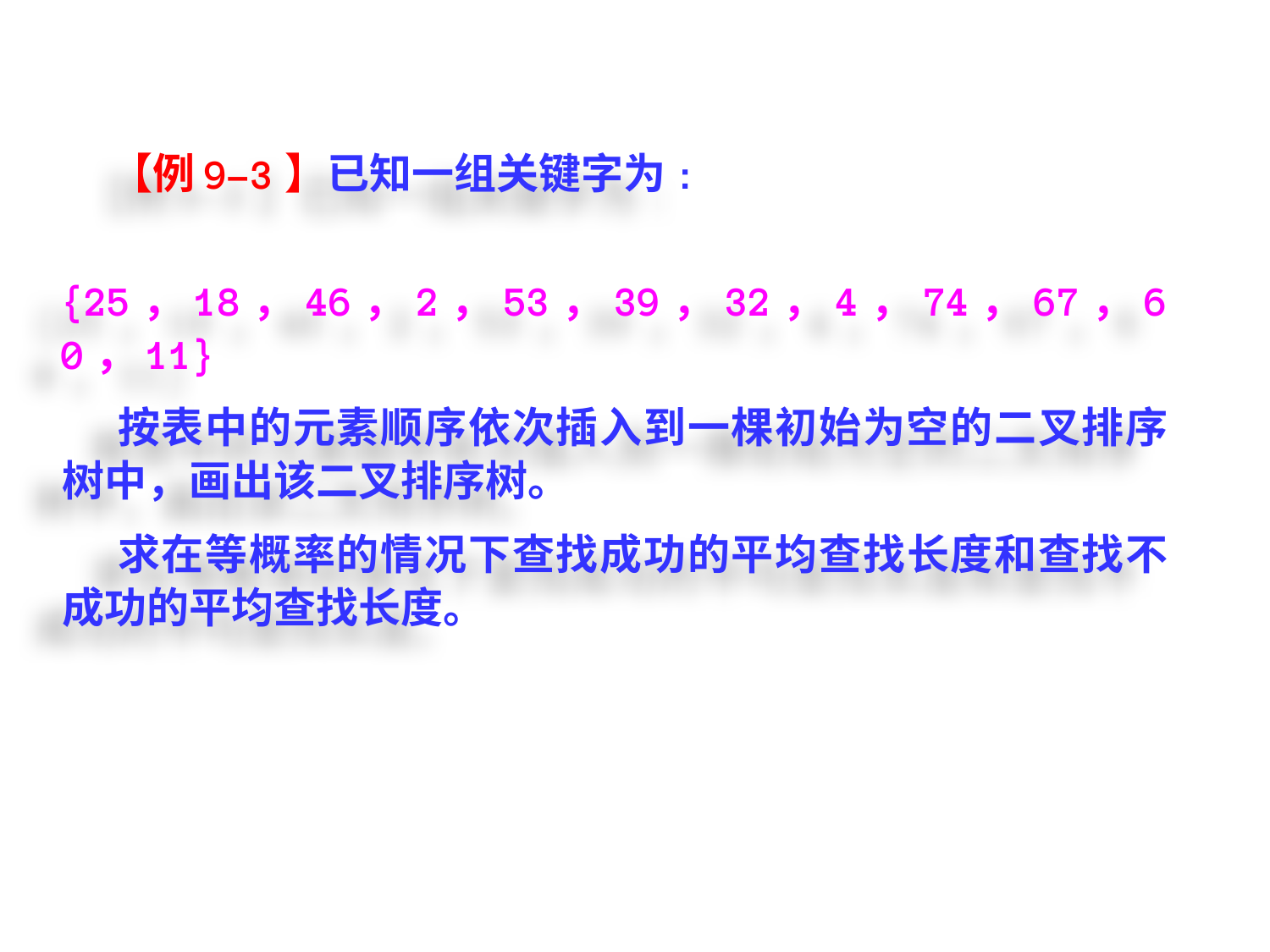

【例9-3】已知一组关键字为:
    {25，18，46，2，53，39，32，4，74，67，60，11}
    按表中的元素顺序依次插入到一棵初始为空的二叉排序树中，画出该二叉排序树。
    求在等概率的情况下查找成功的平均查找长度和查找不成功的平均查找长度。